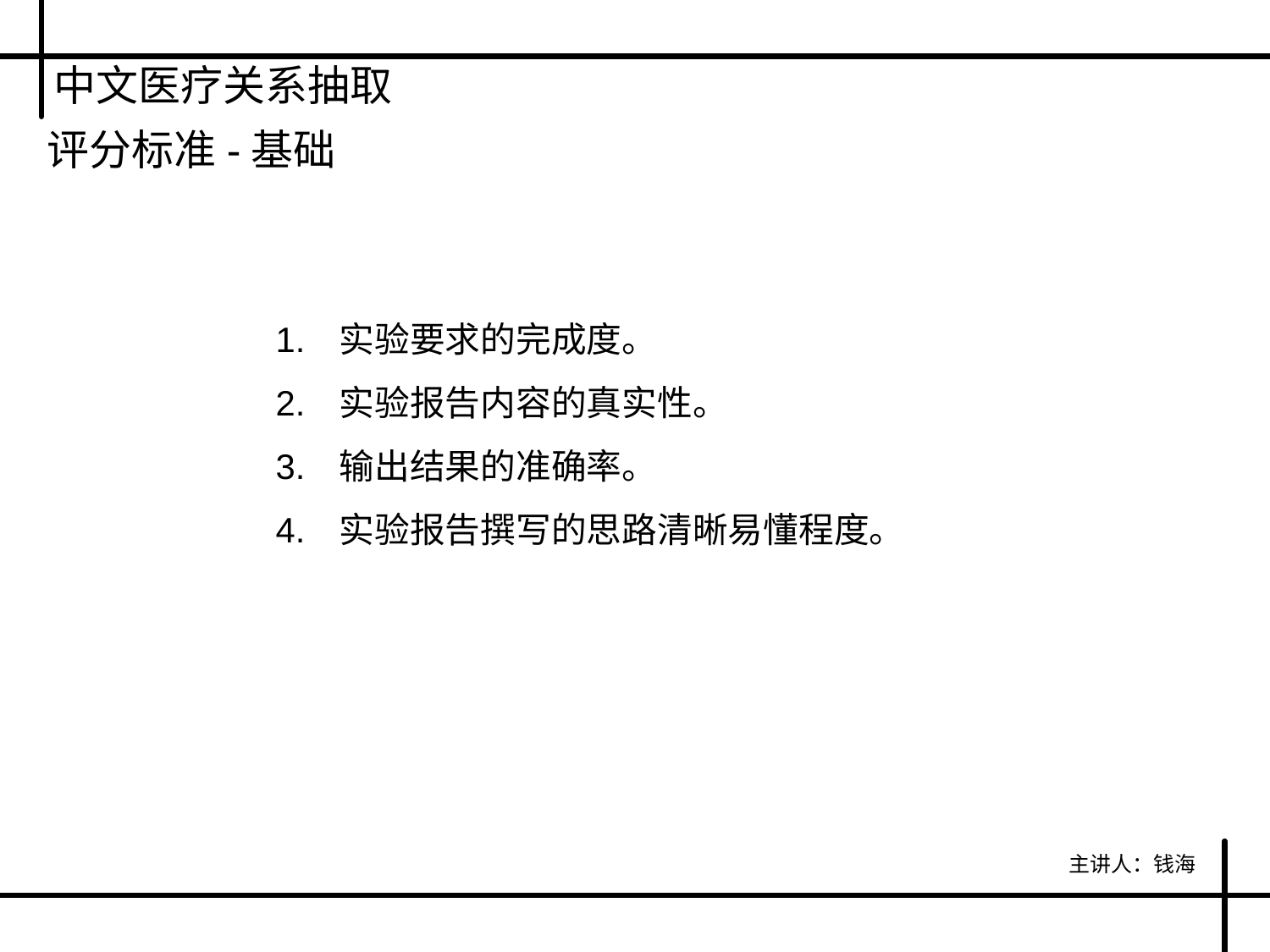

中文医疗关系抽取
评分标准-基础
实验要求的完成度。
实验报告内容的真实性。
输出结果的准确率。
实验报告撰写的思路清晰易懂程度。